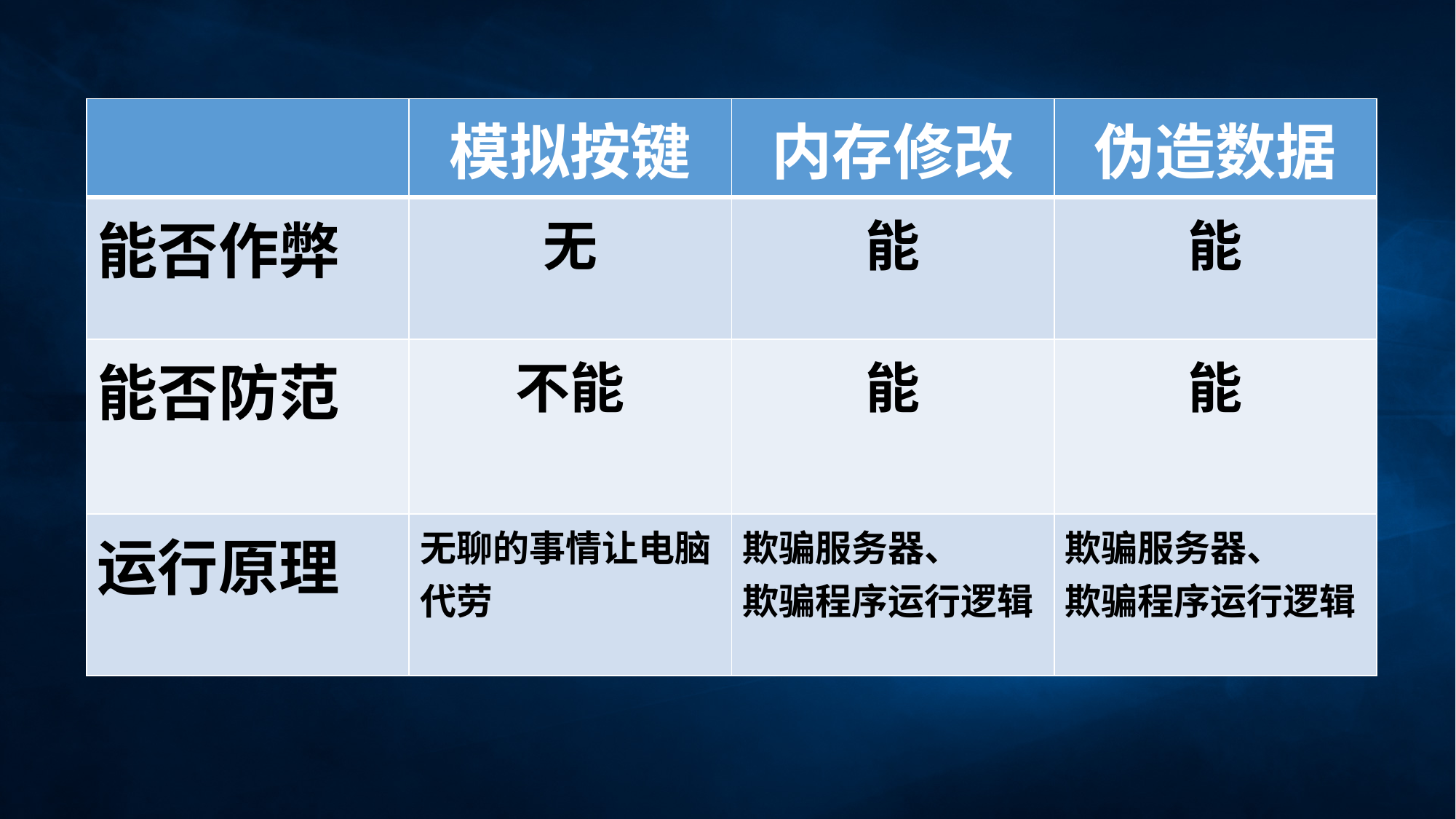

#
|  | 模拟按键 | 内存修改 | 伪造数据 |
| --- | --- | --- | --- |
| 能否作弊 | 无 | 能 | 能 |
| 能否防范 | 不能 | 能 | 能 |
| 运行原理 | 无聊的事情让电脑代劳 | 欺骗服务器、 欺骗程序运行逻辑 | 欺骗服务器、 欺骗程序运行逻辑 |